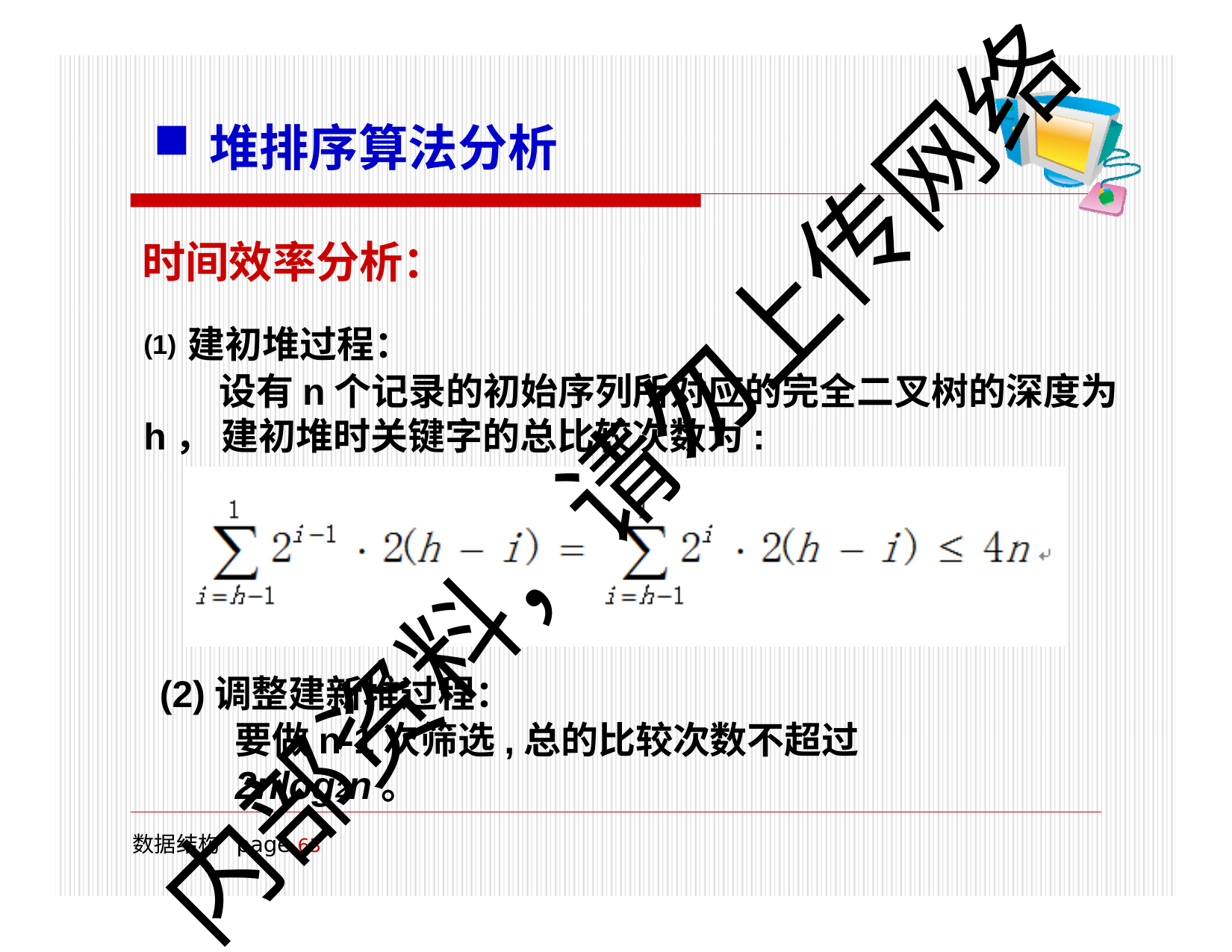

堆排序算法分析

时间效率分析：
(1)建初堆过程：
设有n个记录的初始序列所对应的完全二叉树的深度为h， 建初堆时关键字的总比较次数为:

内部资料，请勿上传网络

(2)调整建新堆过程：
要做n-1次筛选,总的比较次数不超过2nlog2n。

数据结构 page 63